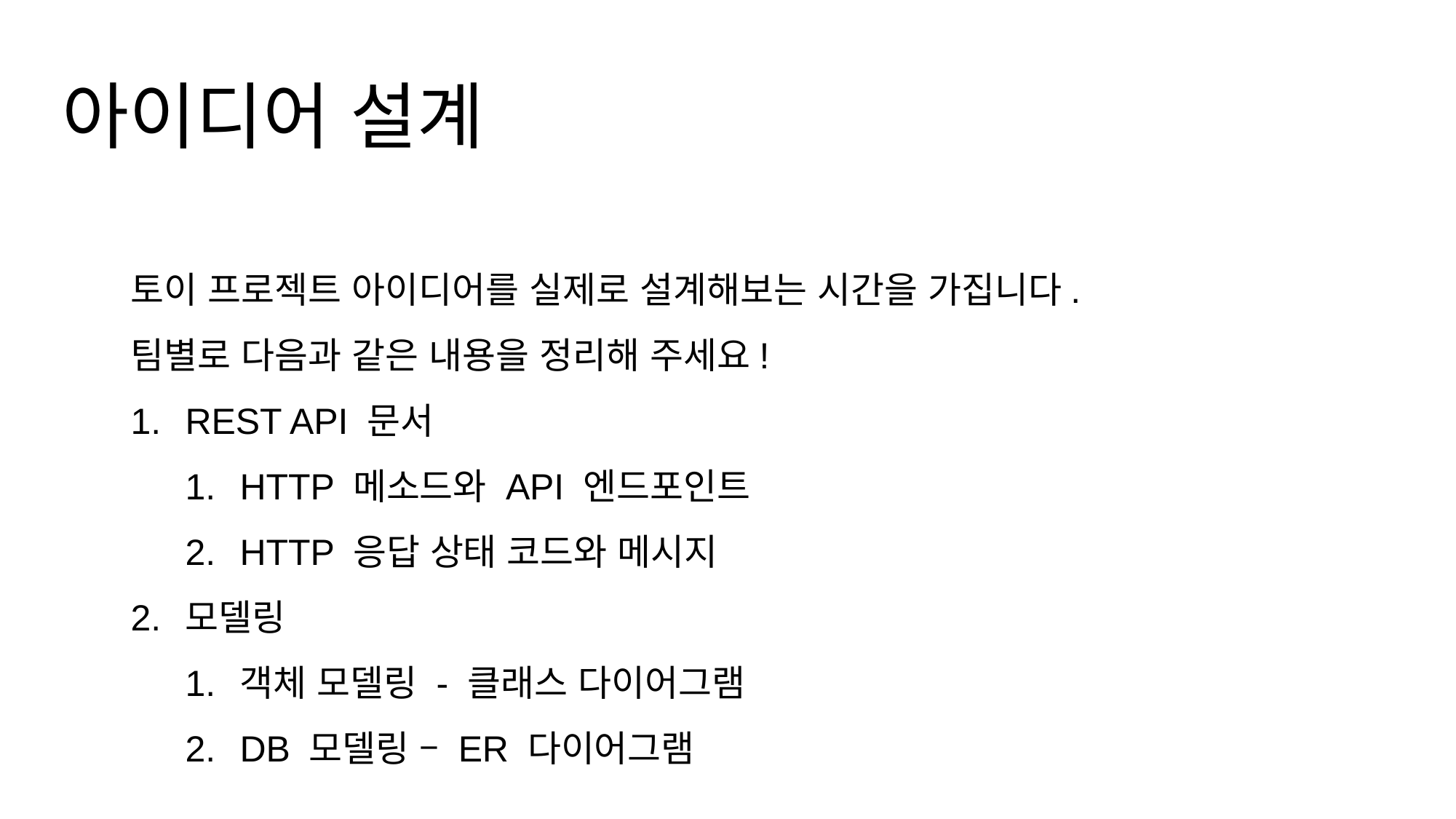

아이디어 설계
토이 프로젝트 아이디어를 실제로 설계해보는 시간을 가집니다.
팀별로 다음과 같은 내용을 정리해 주세요!
REST API 문서
HTTP 메소드와 API 엔드포인트
HTTP 응답 상태 코드와 메시지
모델링
객체 모델링 - 클래스 다이어그램
DB 모델링 – ER 다이어그램